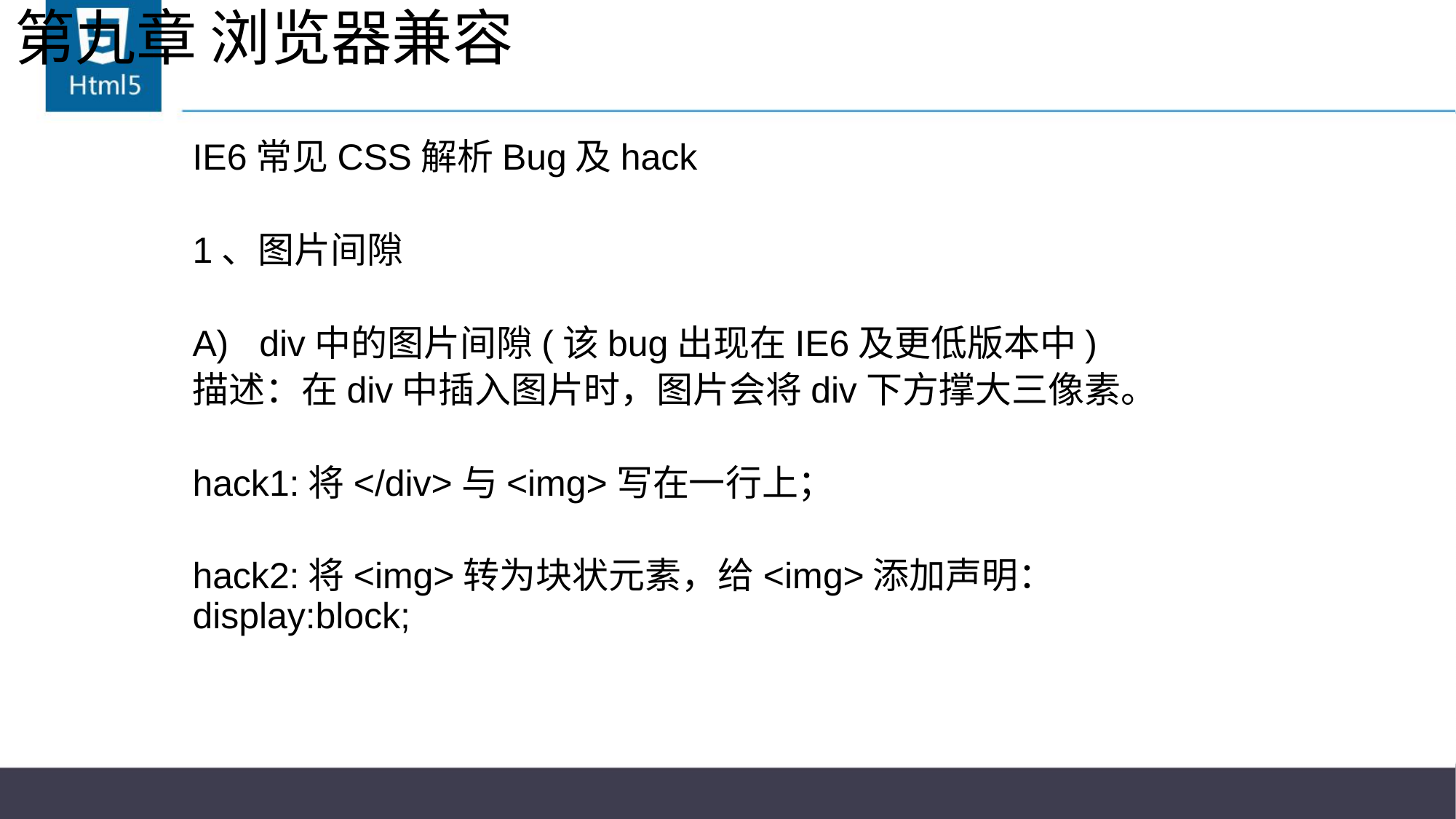

# 第九章 浏览器兼容
IE6常见CSS解析Bug及hack

1、图片间隙

A)   div中的图片间隙(该bug出现在IE6及更低版本中)
描述：在div中插入图片时，图片会将div下方撑大三像素。

hack1:将</div>与<img>写在一行上；

hack2:将<img>转为块状元素，给<img>添加声明：display:block;